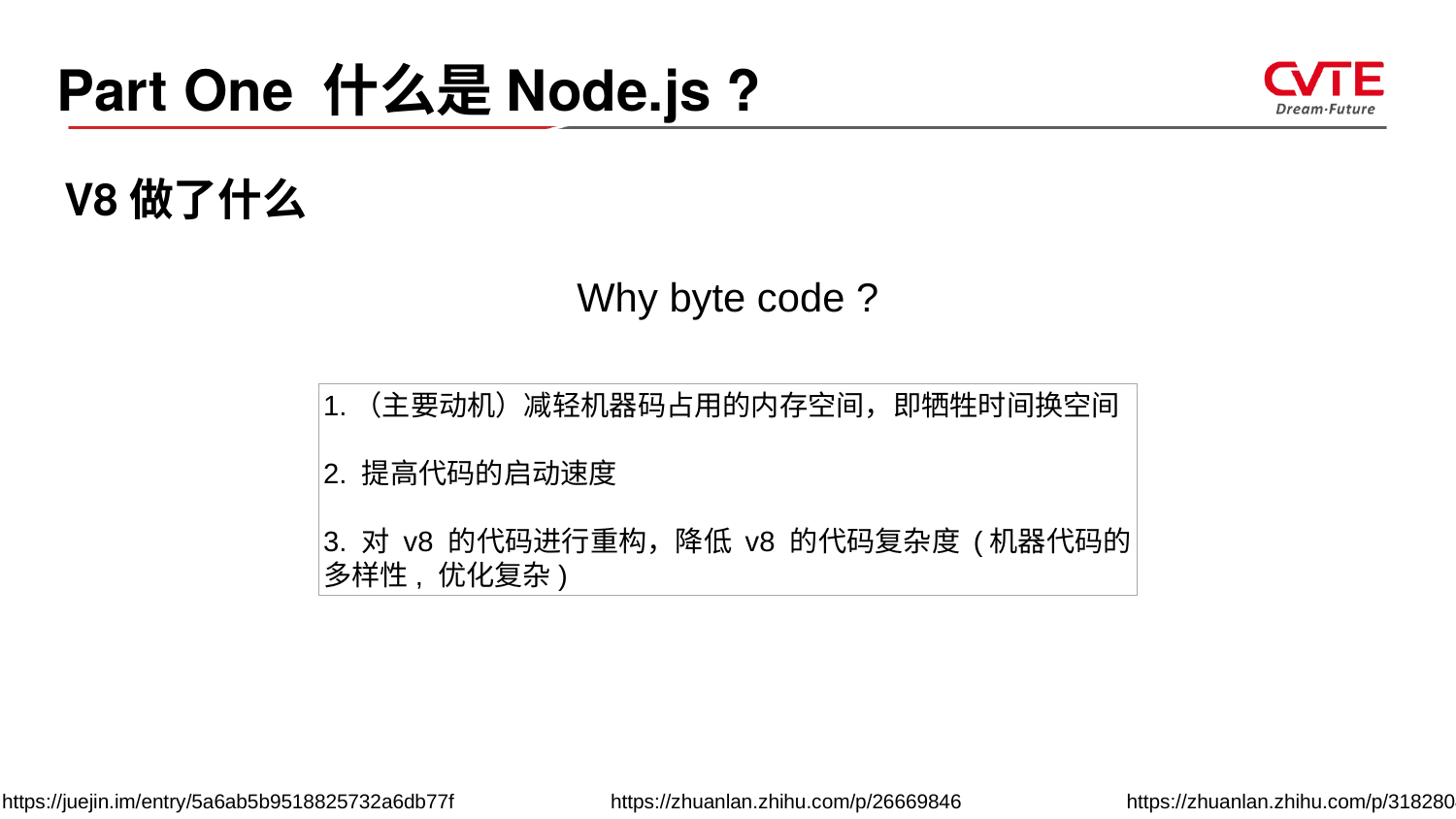

Part One 什么是Node.js ?
V8做了什么
Why byte code ?
1.（主要动机）减轻机器码占用的内存空间，即牺牲时间换空间

2. 提高代码的启动速度

3. 对 v8 的代码进行重构，降低 v8 的代码复杂度 (机器代码的多样性, 优化复杂)
https://zhuanlan.zhihu.com/p/26669846
https://juejin.im/entry/5a6ab5b9518825732a6db77f
https://zhuanlan.zhihu.com/p/31828043